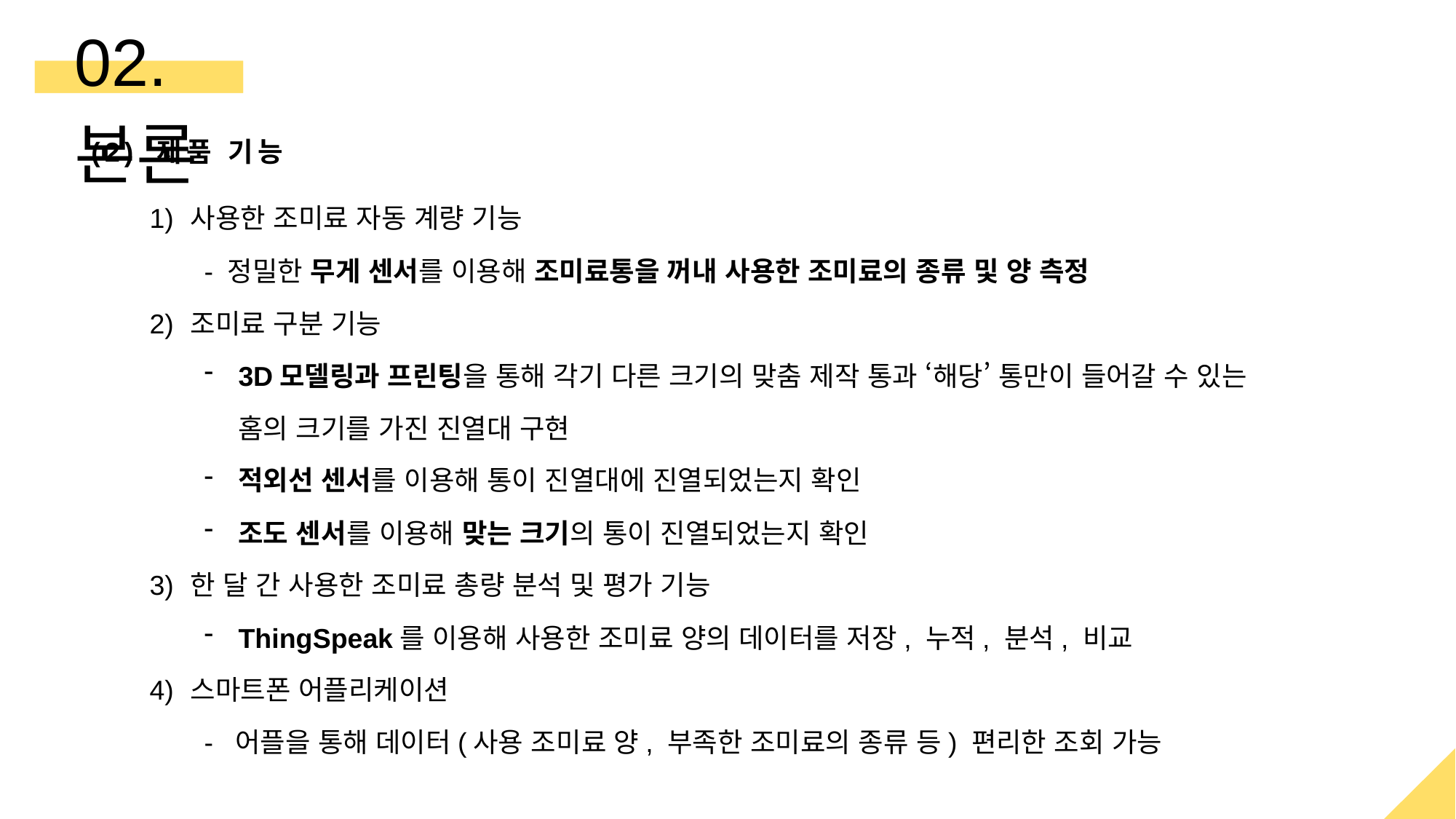

02. 본론

(2) 제품 기능
사용한 조미료 자동 계량 기능
- 정밀한 무게 센서를 이용해 조미료통을 꺼내 사용한 조미료의 종류 및 양 측정
조미료 구분 기능
3D모델링과 프린팅을 통해 각기 다른 크기의 맞춤 제작 통과 ‘해당’ 통만이 들어갈 수 있는 홈의 크기를 가진 진열대 구현
적외선 센서를 이용해 통이 진열대에 진열되었는지 확인
조도 센서를 이용해 맞는 크기의 통이 진열되었는지 확인
한 달 간 사용한 조미료 총량 분석 및 평가 기능
ThingSpeak를 이용해 사용한 조미료 양의 데이터를 저장, 누적, 분석, 비교
스마트폰 어플리케이션
-  어플을 통해 데이터(사용 조미료 양, 부족한 조미료의 종류 등) 편리한 조회 가능